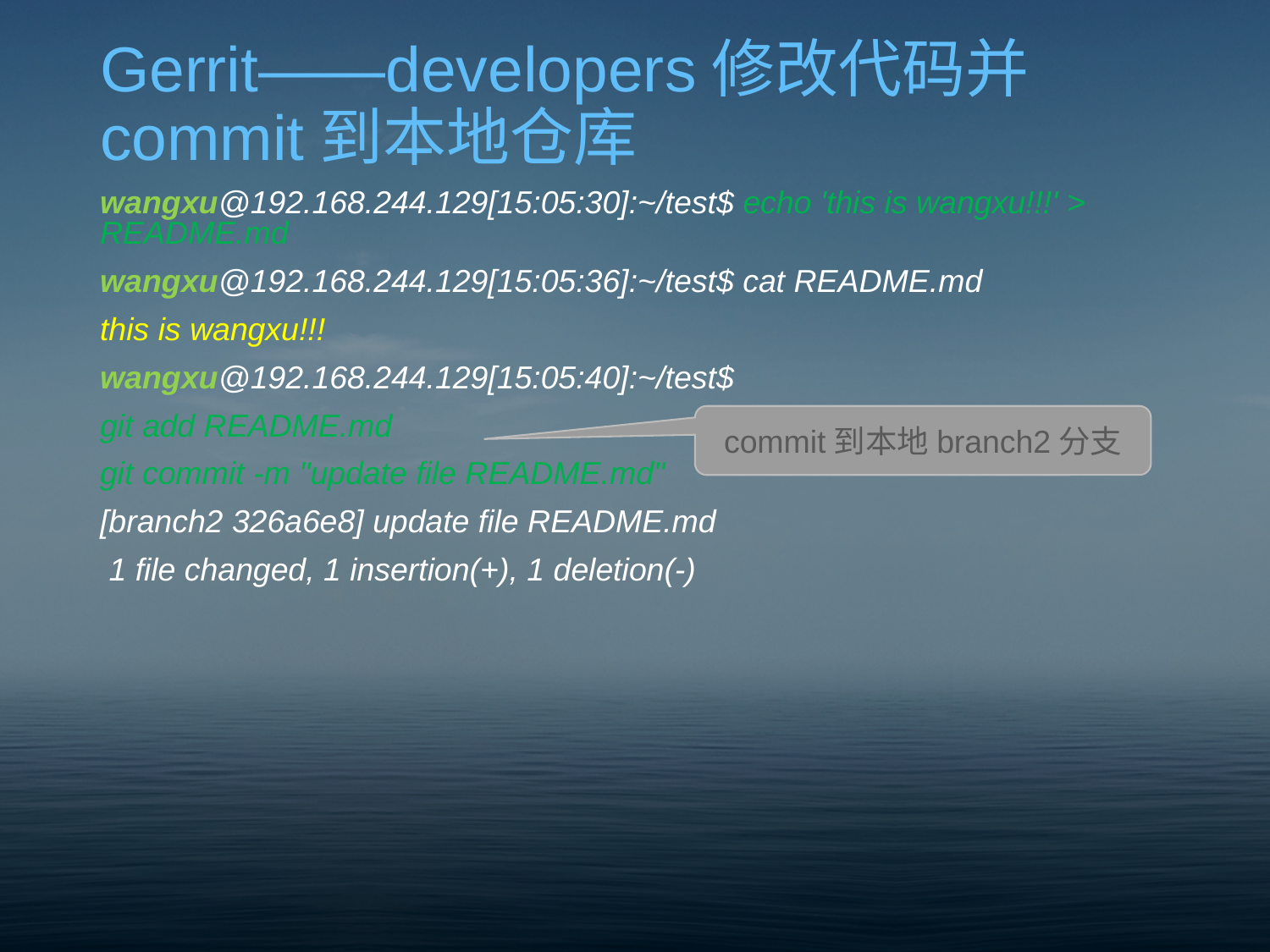

# Gerrit——developers修改代码并commit到本地仓库
wangxu@192.168.244.129[15:05:30]:~/test$ echo 'this is wangxu!!!' > README.md
wangxu@192.168.244.129[15:05:36]:~/test$ cat README.md
this is wangxu!!!
wangxu@192.168.244.129[15:05:40]:~/test$
git add README.md
git commit -m "update file README.md"
[branch2 326a6e8] update file README.md
 1 file changed, 1 insertion(+), 1 deletion(-)

commit到本地branch2分支